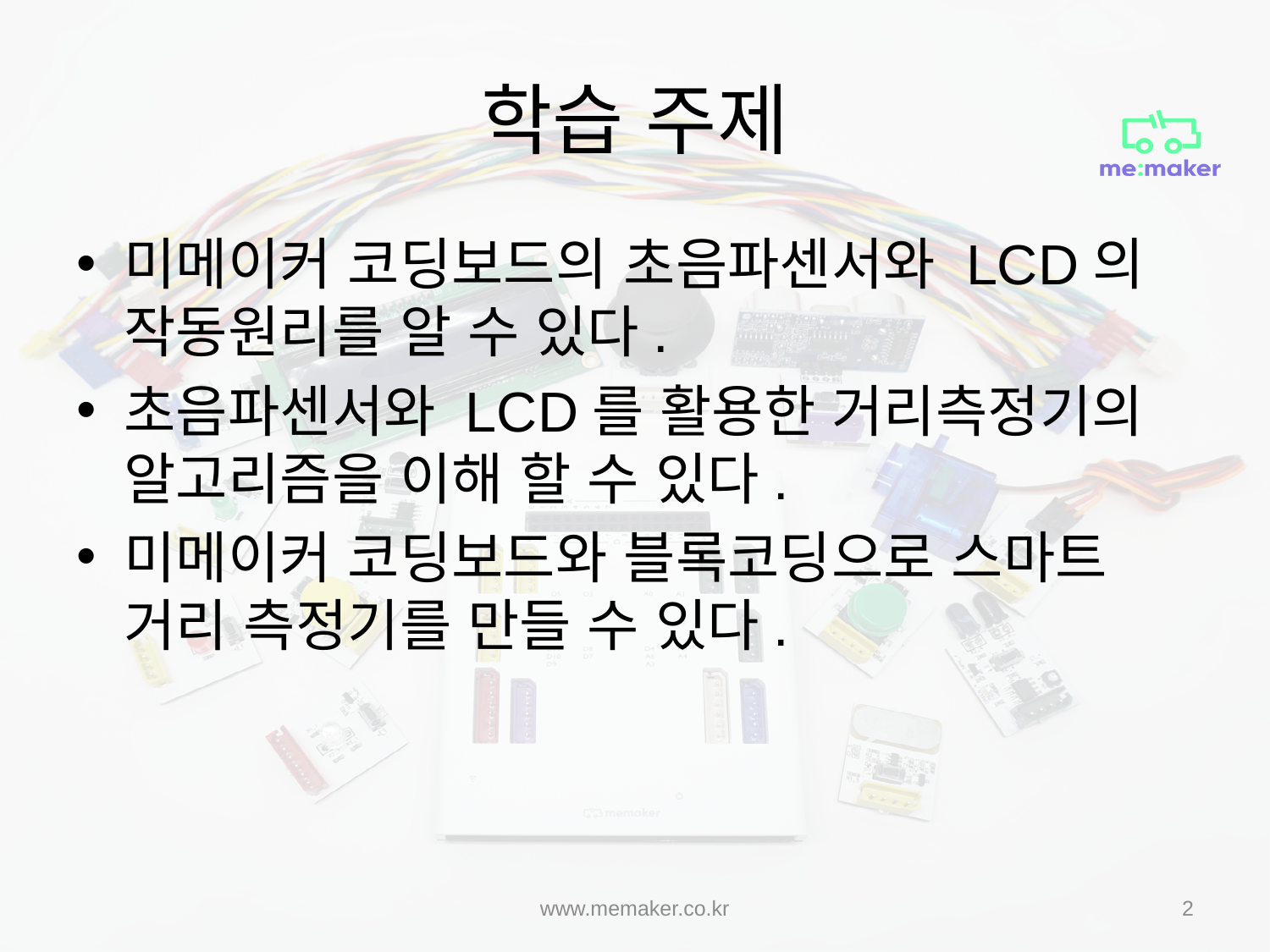

# 학습 주제
미메이커 코딩보드의 초음파센서와 LCD의 작동원리를 알 수 있다.
초음파센서와 LCD를 활용한 거리측정기의 알고리즘을 이해 할 수 있다.
미메이커 코딩보드와 블록코딩으로 스마트 거리 측정기를 만들 수 있다.
www.memaker.co.kr
2